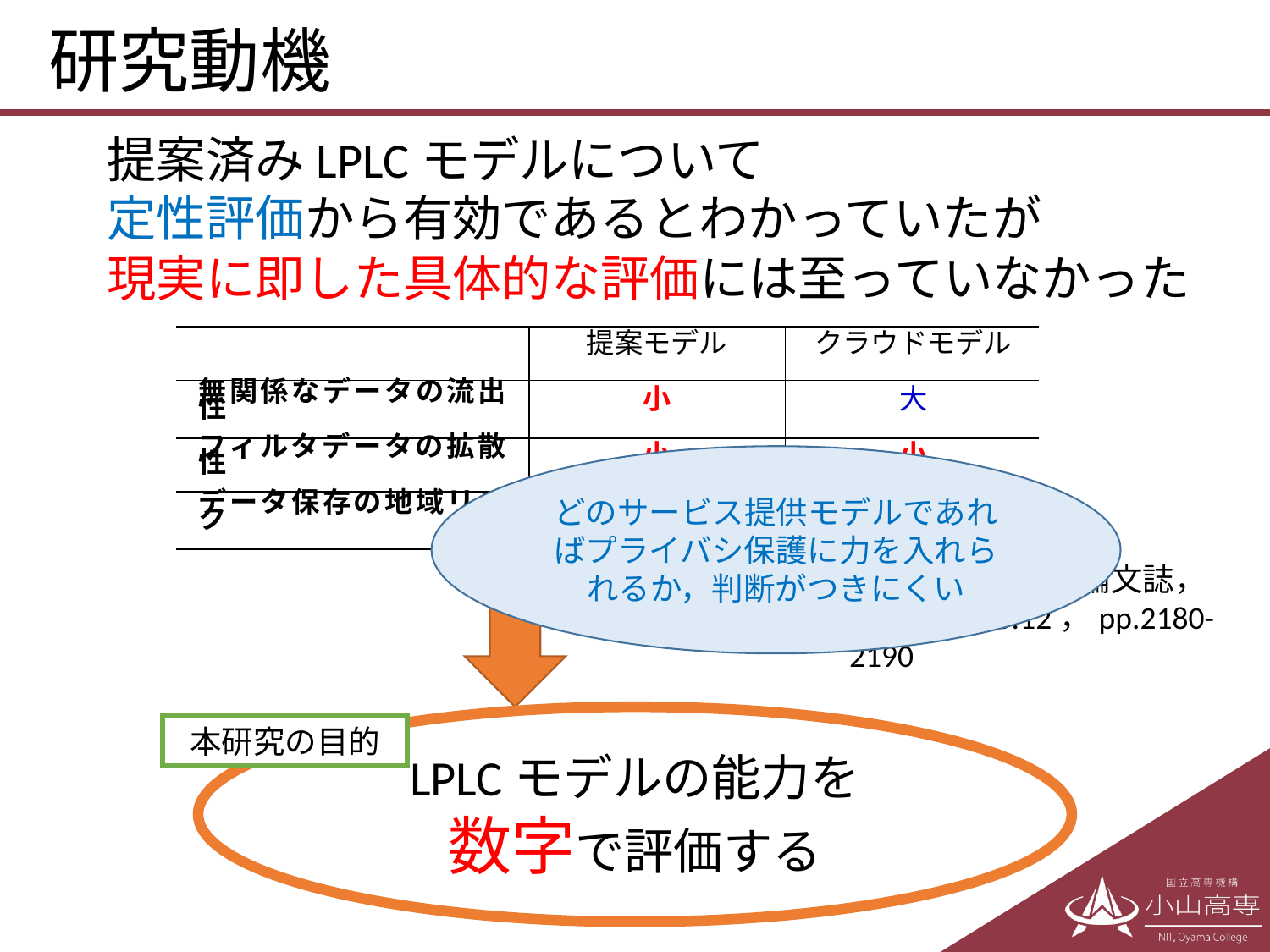

# 研究動機
提案済みLPLCモデルについて
定性評価から有効であるとわかっていたが
現実に即した具体的な評価には至っていなかった

|  | 提案モデル | クラウドモデル | エッジモデル |
| --- | --- | --- | --- |
| 無関係なデータの流出性 | 小 | 大 | 小 |
| フィルタデータの拡散性 | 小 | 小 | 大 |
| データ保存の地域リスク | 影響なし | 影響あり | 影響なし |
どのサービス提供モデルであればプライバシ保護に力を入れられるか，判断がつきにくい
※情報処理学会論文誌，
vol.59，No.12，pp.2180-2190

LPLCモデルの能力を
数字で評価する
本研究の目的